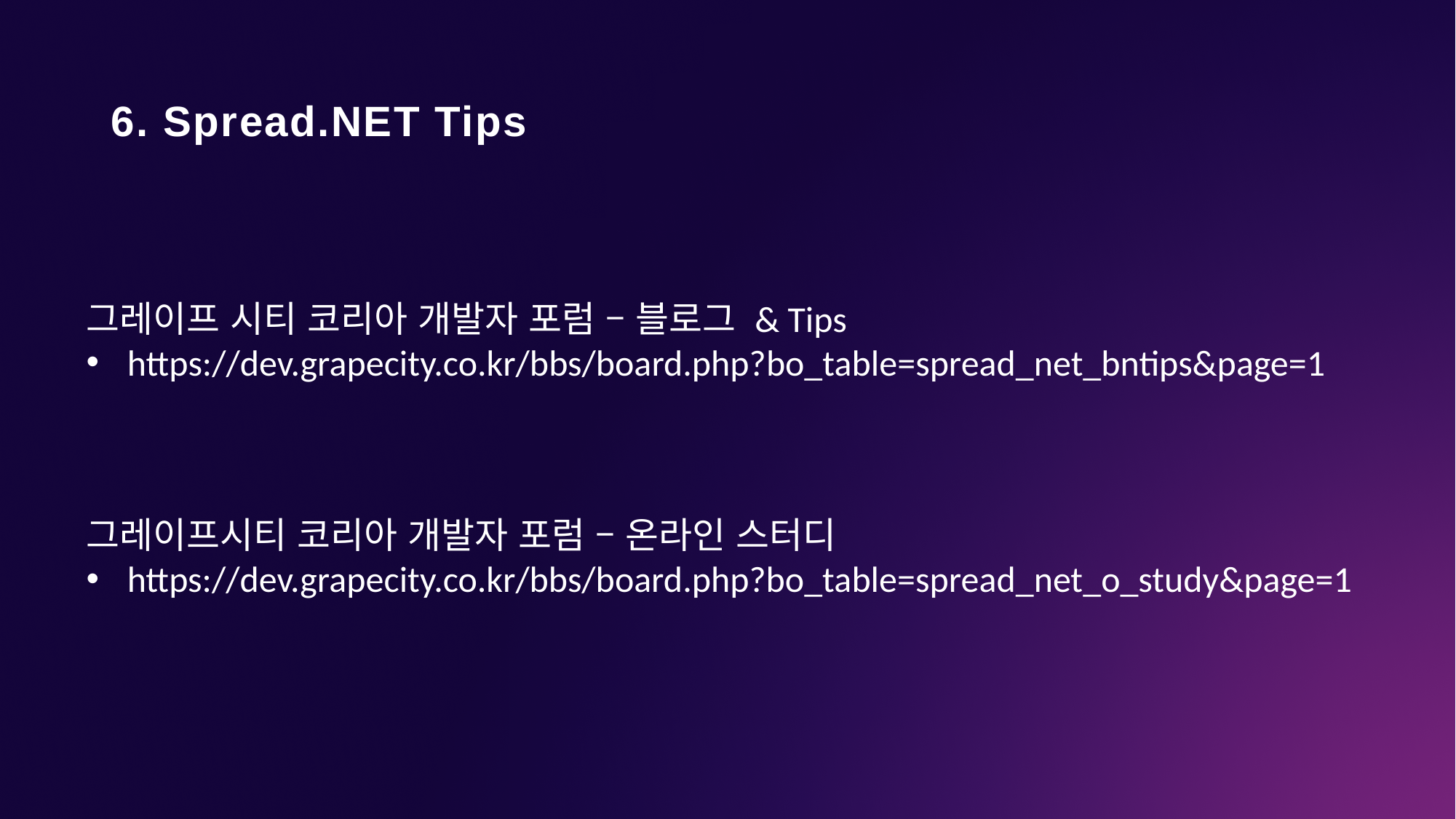

# 6. Spread.NET Tips
그레이프 시티 코리아 개발자 포럼 – 블로그 & Tips
https://dev.grapecity.co.kr/bbs/board.php?bo_table=spread_net_bntips&page=1
그레이프시티 코리아 개발자 포럼 – 온라인 스터디
https://dev.grapecity.co.kr/bbs/board.php?bo_table=spread_net_o_study&page=1